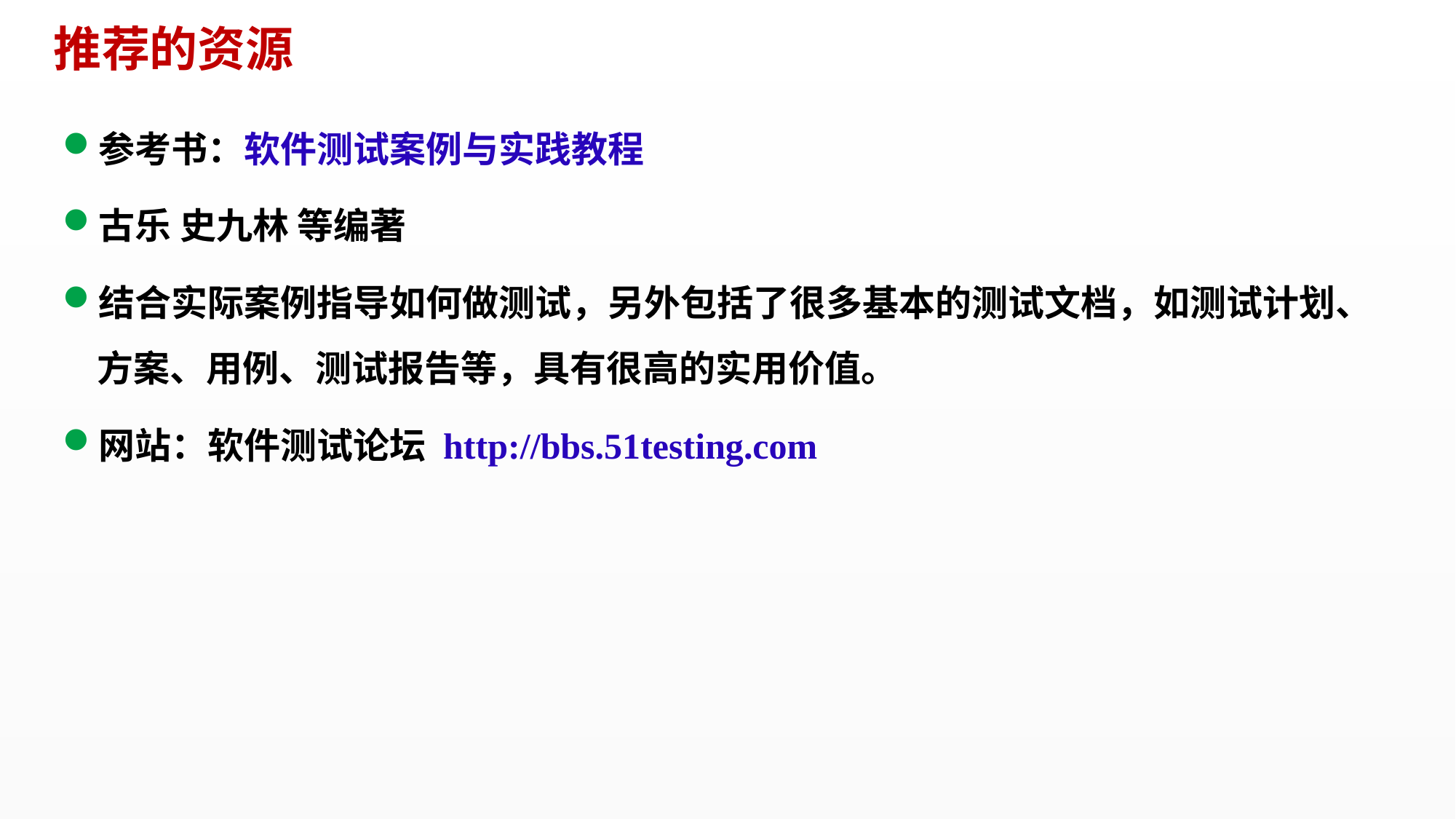

推荐的资源
参考书：软件测试案例与实践教程
古乐 史九林 等编著
结合实际案例指导如何做测试，另外包括了很多基本的测试文档，如测试计划、方案、用例、测试报告等，具有很高的实用价值。
网站：软件测试论坛 http://bbs.51testing.com